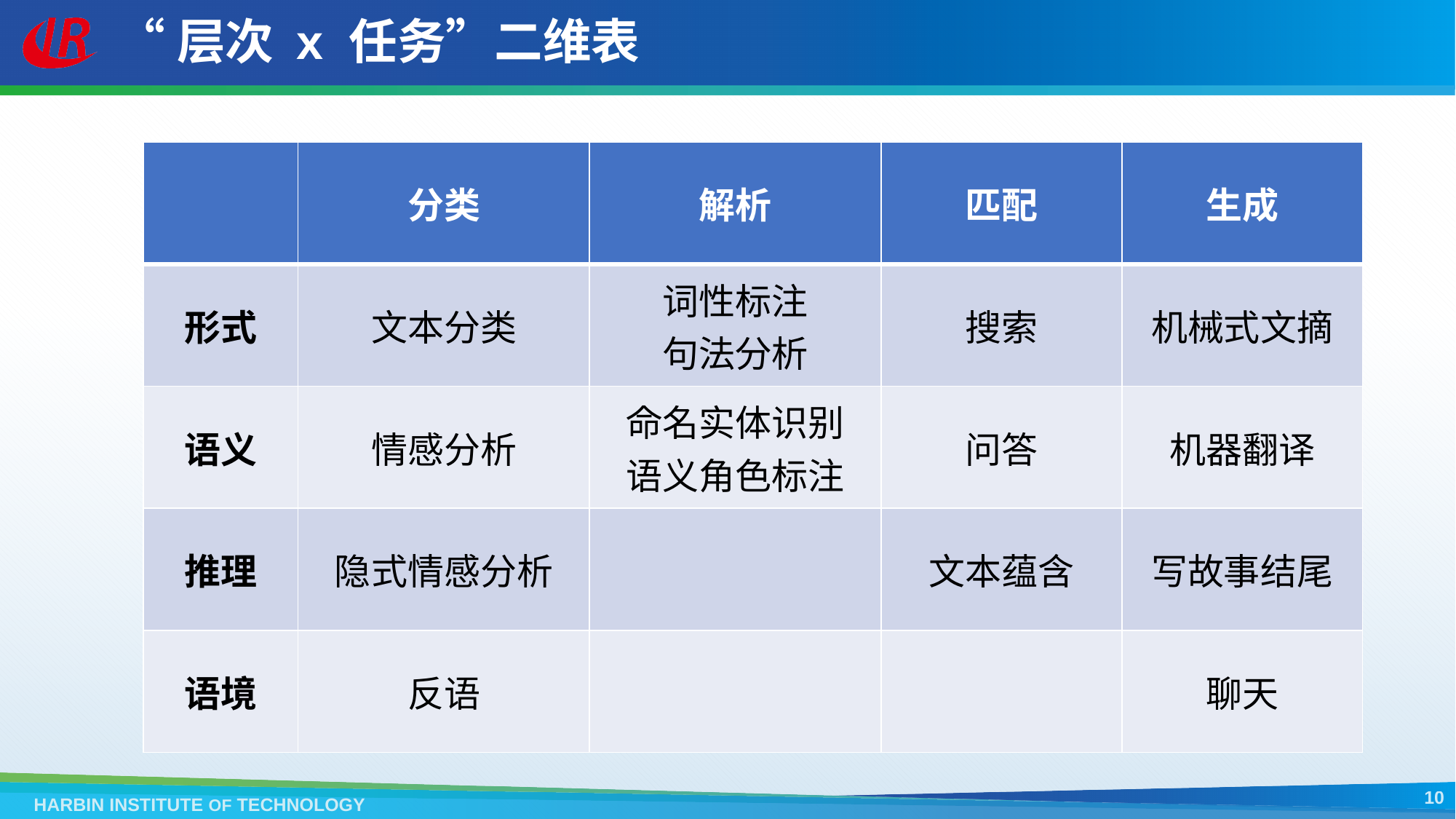

# “层次 x 任务”二维表
|  | 分类 | 解析 | 匹配 | 生成 |
| --- | --- | --- | --- | --- |
| 形式 | 文本分类 | 词性标注 句法分析 | 搜索 | 机械式文摘 |
| 语义 | 情感分析 | 命名实体识别 语义角色标注 | 问答 | 机器翻译 |
| 推理 | 隐式情感分析 |  | 文本蕴含 | 写故事结尾 |
| 语境 | 反语 |  |  | 聊天 |
10
HARBIN INSTITUTE OF TECHNOLOGY